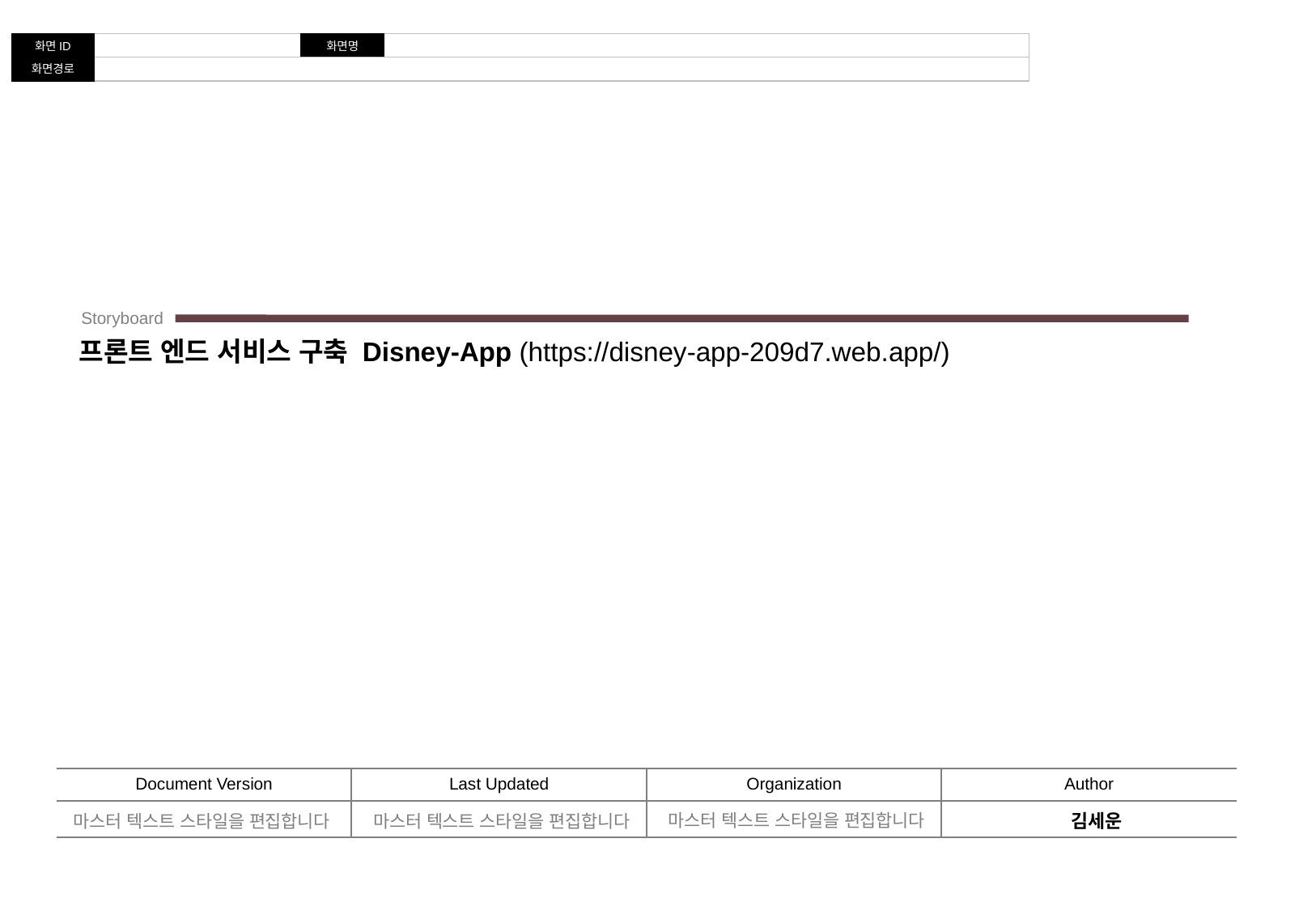

Storyboard

# 프론트 엔드 서비스 구축 Disney-App (https://disney-app-209d7.web.app/)
| Document Version | Last Updated | Organization | Author |
| --- | --- | --- | --- |
|  |  |  |  |
마스터 텍스트 스타일을 편집합니다
김세운
마스터 텍스트 스타일을 편집합니다
마스터 텍스트 스타일을 편집합니다